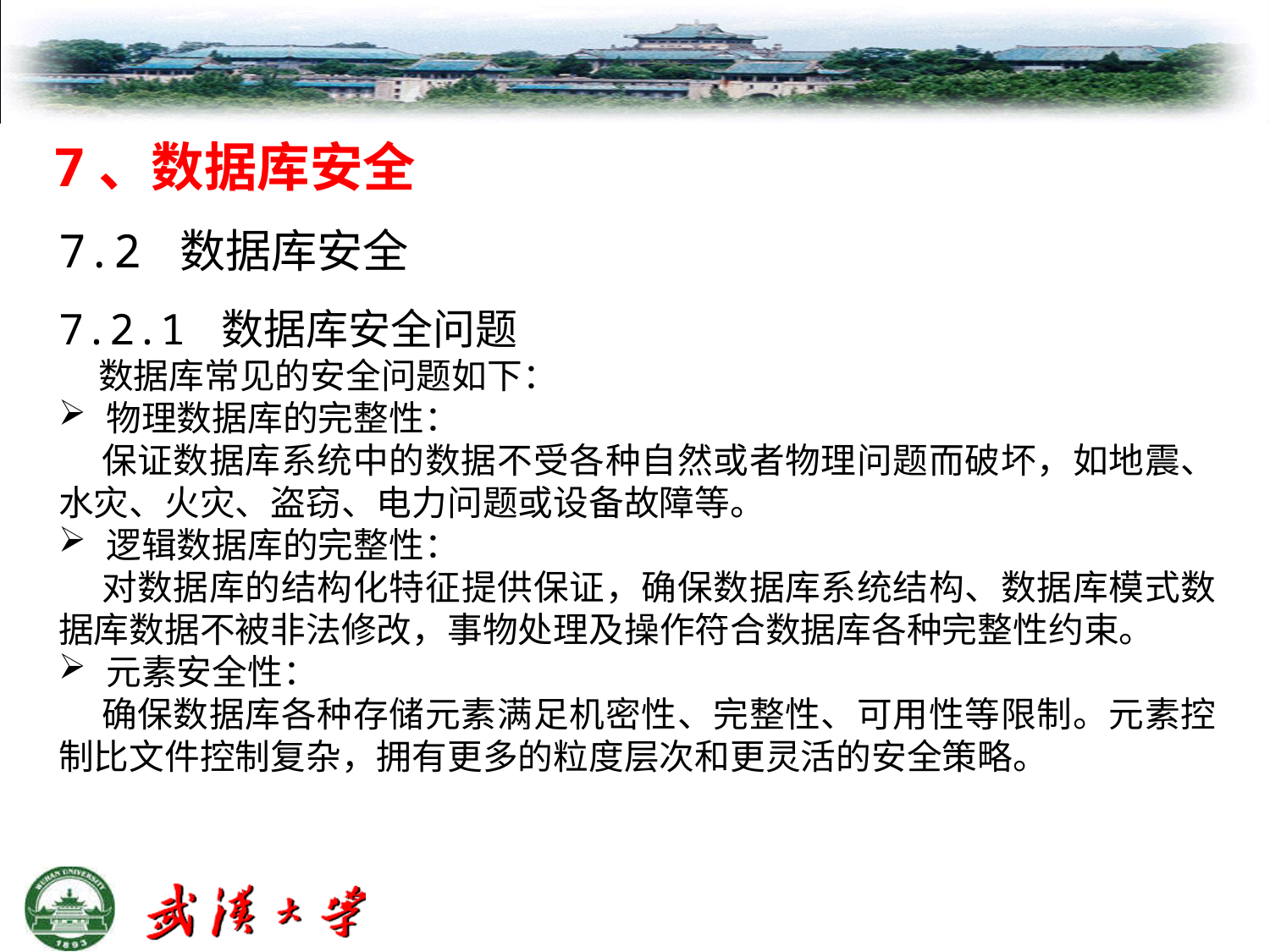

7、数据库安全
7.2 数据库安全
7.2.1 数据库安全问题
    数据库常见的安全问题如下：
物理数据库的完整性：
    保证数据库系统中的数据不受各种自然或者物理问题而破坏，如地震、水灾、火灾、盗窃、电力问题或设备故障等。
逻辑数据库的完整性：
    对数据库的结构化特征提供保证，确保数据库系统结构、数据库模式数据库数据不被非法修改，事物处理及操作符合数据库各种完整性约束。
元素安全性：
    确保数据库各种存储元素满足机密性、完整性、可用性等限制。元素控制比文件控制复杂，拥有更多的粒度层次和更灵活的安全策略。